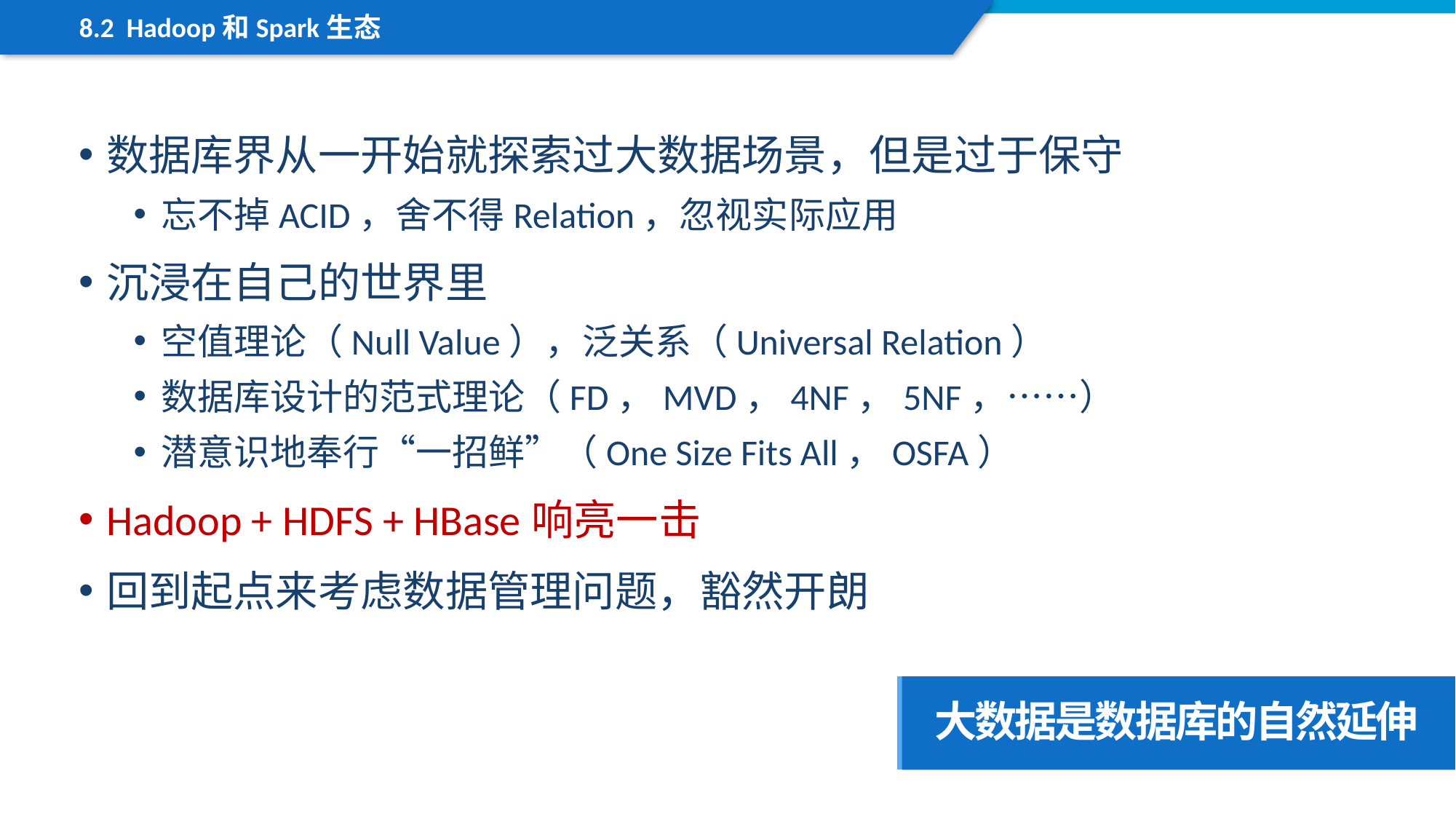

8.2  Hadoop和Spark生态
数据库界从一开始就探索过大数据场景，但是过于保守
忘不掉ACID，舍不得Relation，忽视实际应用
沉浸在自己的世界里
空值理论（Null Value），泛关系（Universal Relation）
数据库设计的范式理论（FD，MVD，4NF，5NF，……）
潜意识地奉行“一招鲜”（One Size Fits All，OSFA）
Hadoop + HDFS + HBase响亮一击
回到起点来考虑数据管理问题，豁然开朗
大数据是数据库的自然延伸